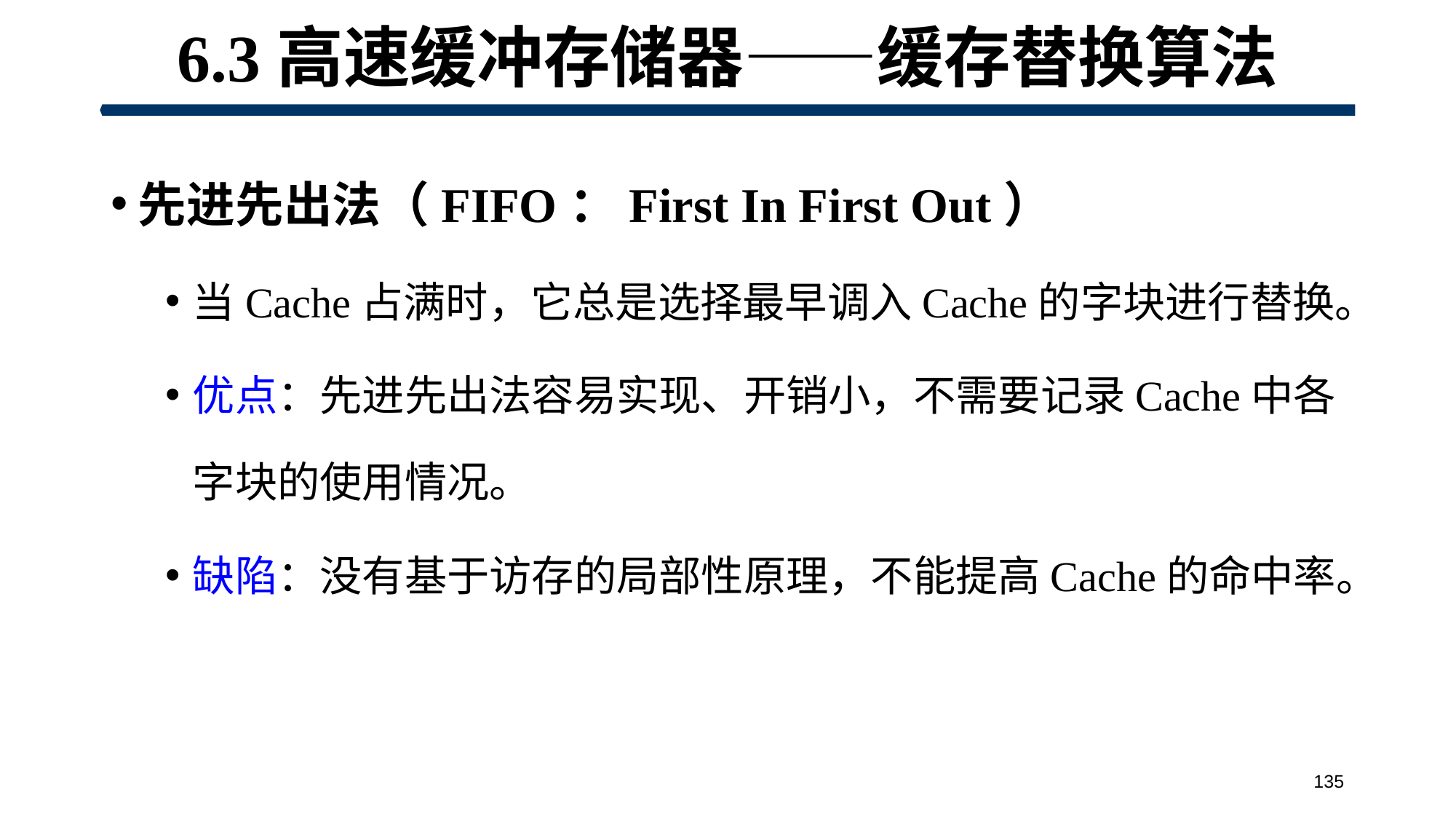

# 6.3高速缓冲存储器——缓存替换算法
先进先出法（FIFO：First In First Out）
当Cache占满时，它总是选择最早调入Cache的字块进行替换。
优点：先进先出法容易实现、开销小，不需要记录Cache中各字块的使用情况。
缺陷：没有基于访存的局部性原理，不能提高Cache的命中率。

135